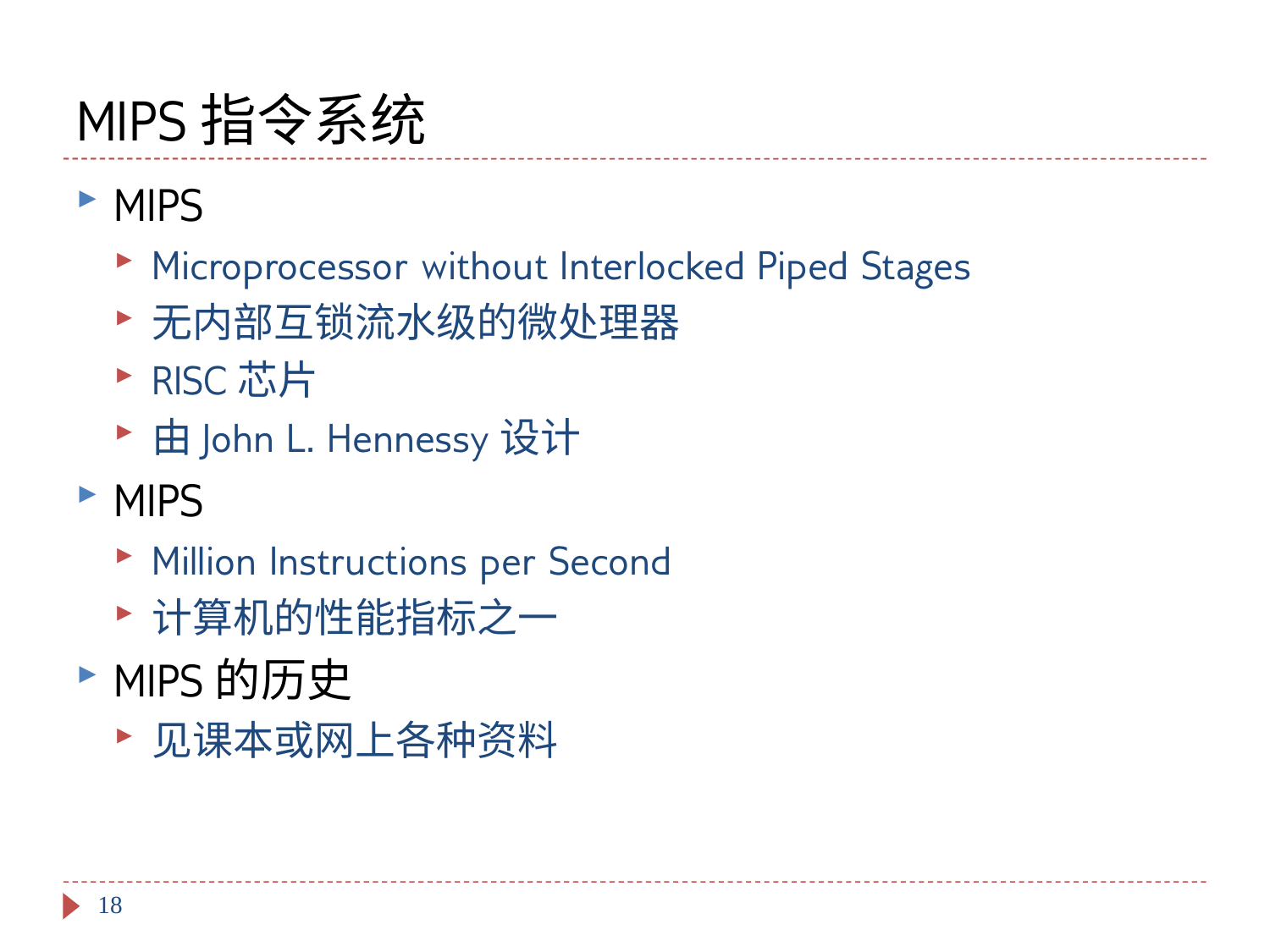

# MIPS指令系统
MIPS
Microprocessor without Interlocked Piped Stages
无内部互锁流水级的微处理器
RISC芯片
由John L. Hennessy设计
MIPS
Million Instructions per Second
计算机的性能指标之一
MIPS的历史
见课本或网上各种资料
18